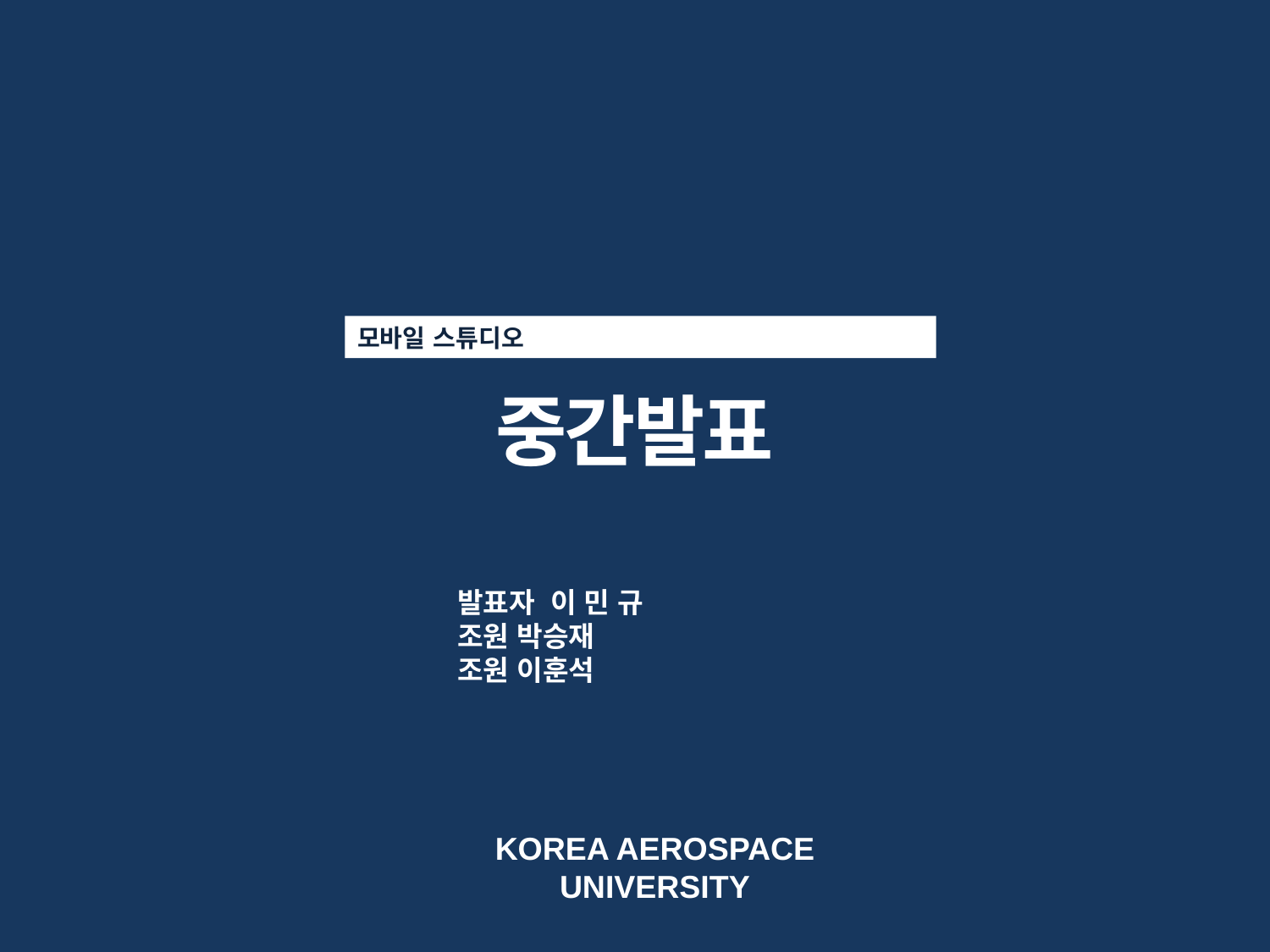

모바일 스튜디오
중간발표
발표자  이 민 규
조원 박승재
조원 이훈석
KOREA AEROSPACE UNIVERSITY